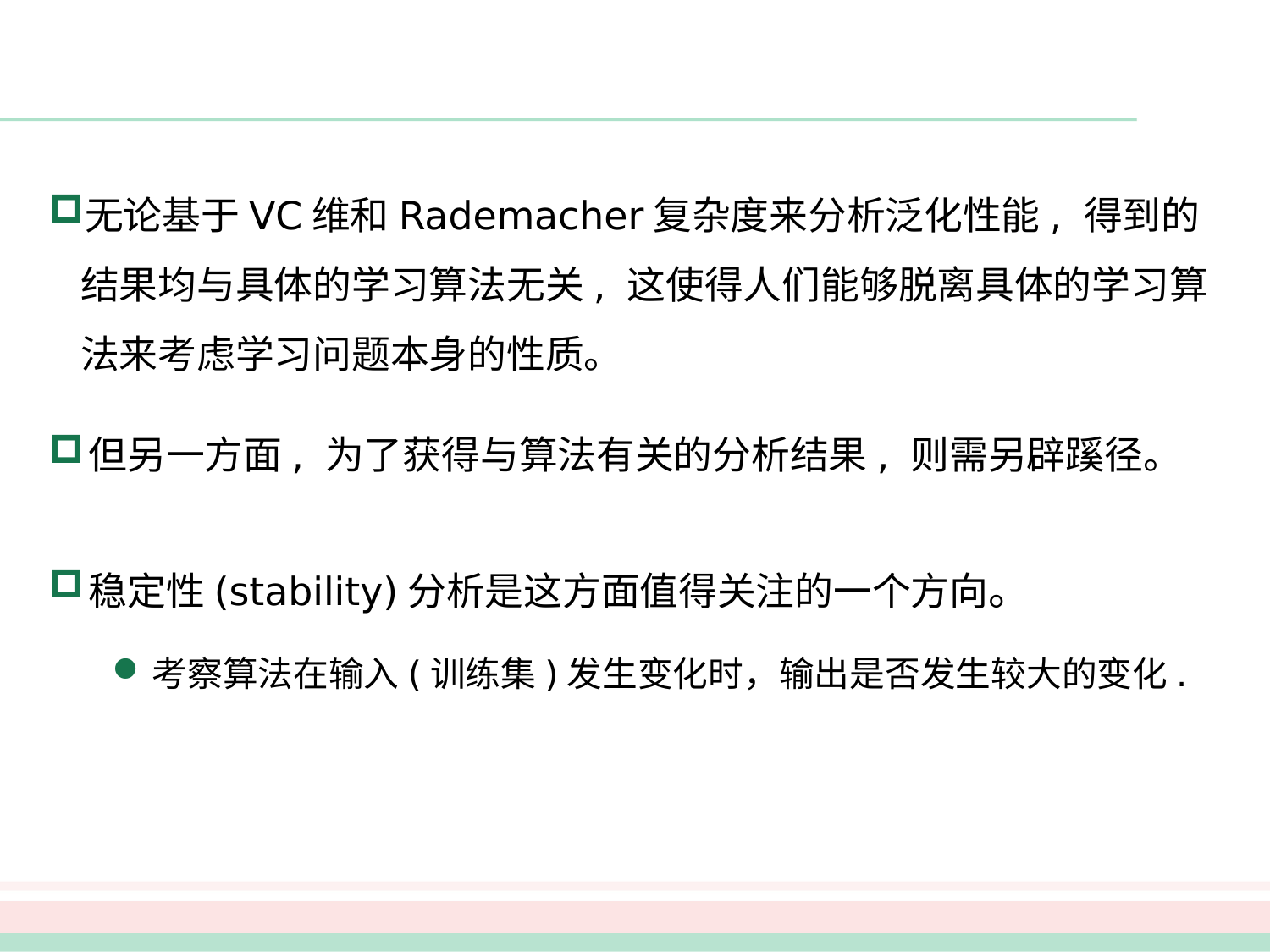

#
无论基于VC维和Rademacher复杂度来分析泛化性能, 得到的结果均与具体的学习算法无关, 这使得人们能够脱离具体的学习算法来考虑学习问题本身的性质。

但另一方面, 为了获得与算法有关的分析结果, 则需另辟蹊径。

稳定性(stability)分析是这方面值得关注的一个方向。
考察算法在输入(训练集)发生变化时，输出是否发生较大的变化.